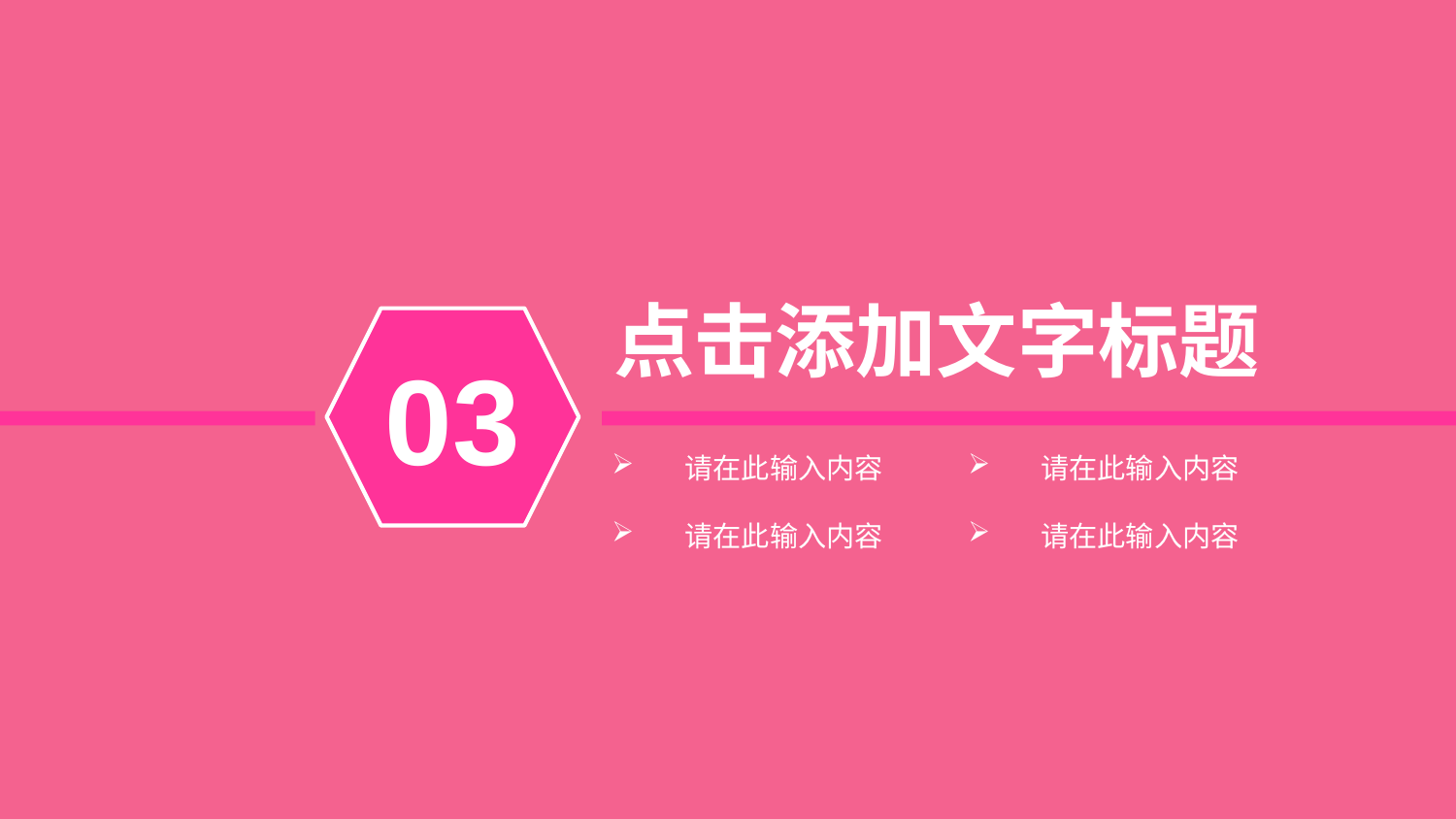

点击添加文字标题
03

请在此输入内容
请在此输入内容
请在此输入内容
请在此输入内容